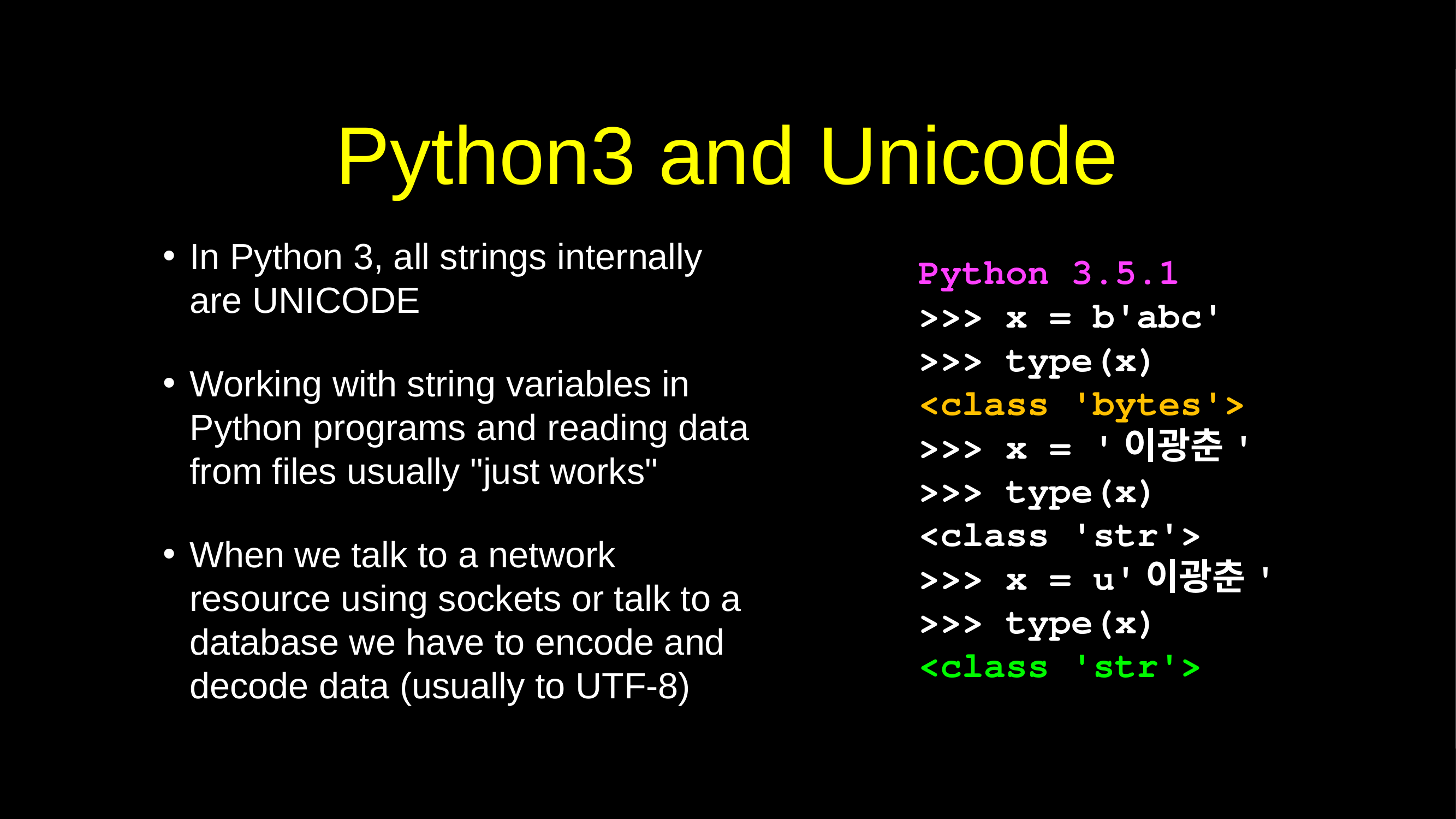

# Python3 and Unicode
In Python 3, all strings internally are UNICODE
Working with string variables in Python programs and reading data from files usually "just works"
When we talk to a network resource using sockets or talk to a database we have to encode and decode data (usually to UTF-8)
Python 3.5.1
>>> x = b'abc'
>>> type(x)
<class 'bytes'>
>>> x = '이광춘'
>>> type(x)
<class 'str'>
>>> x = u'이광춘'
>>> type(x)
<class 'str'>